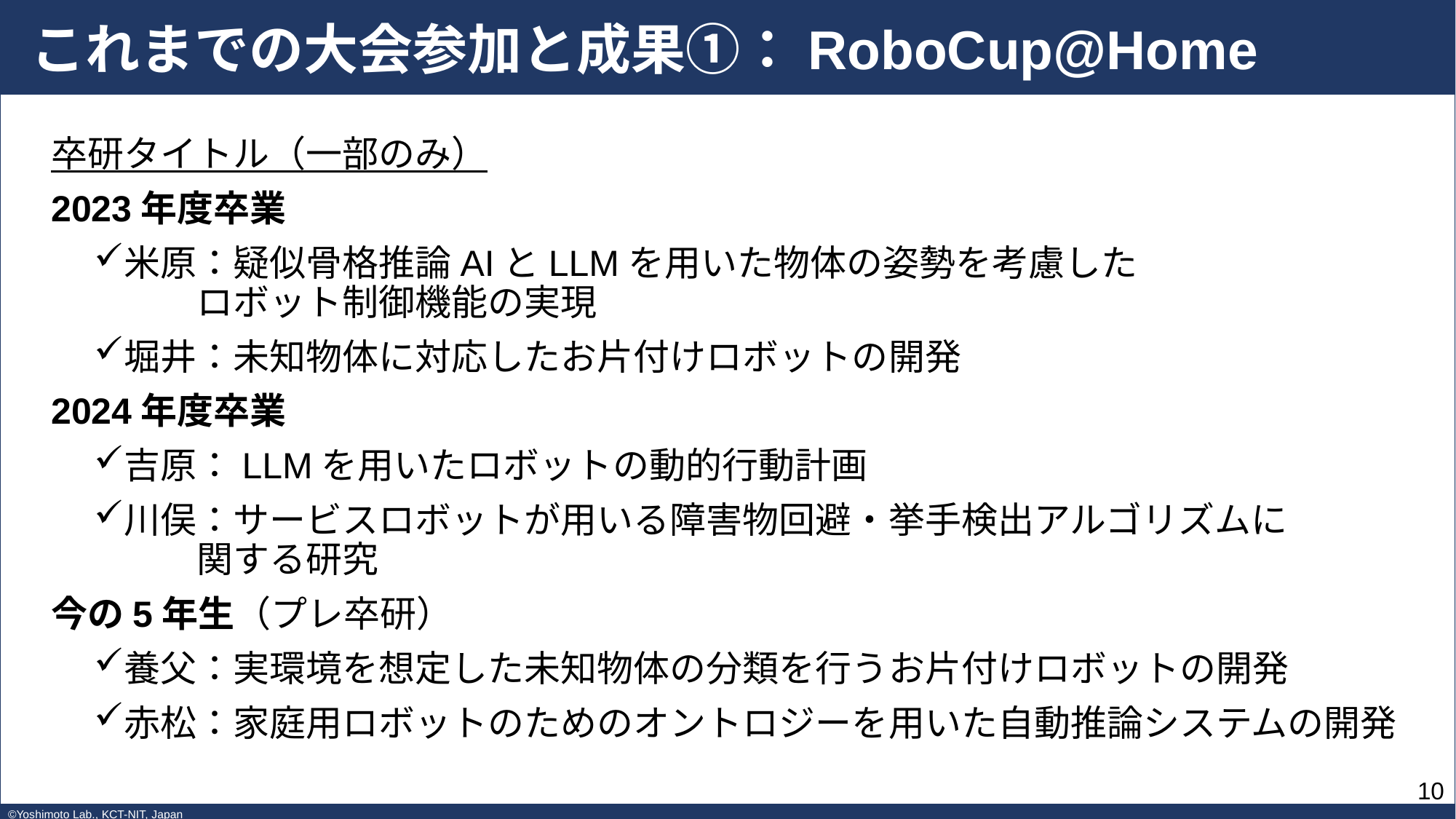

# これまでの大会参加と成果①：RoboCup@Home
卒研タイトル（一部のみ）
2023年度卒業
米原：疑似骨格推論AIとLLMを用いた物体の姿勢を考慮した
　　　　ロボット制御機能の実現
堀井：未知物体に対応したお片付けロボットの開発
2024年度卒業
吉原：LLMを用いたロボットの動的行動計画
川俣：サービスロボットが用いる障害物回避・挙手検出アルゴリズムに
　　　　関する研究
今の5年生（プレ卒研）
養父：実環境を想定した未知物体の分類を行うお片付けロボットの開発
赤松：家庭用ロボットのためのオントロジーを用いた自動推論システムの開発
10